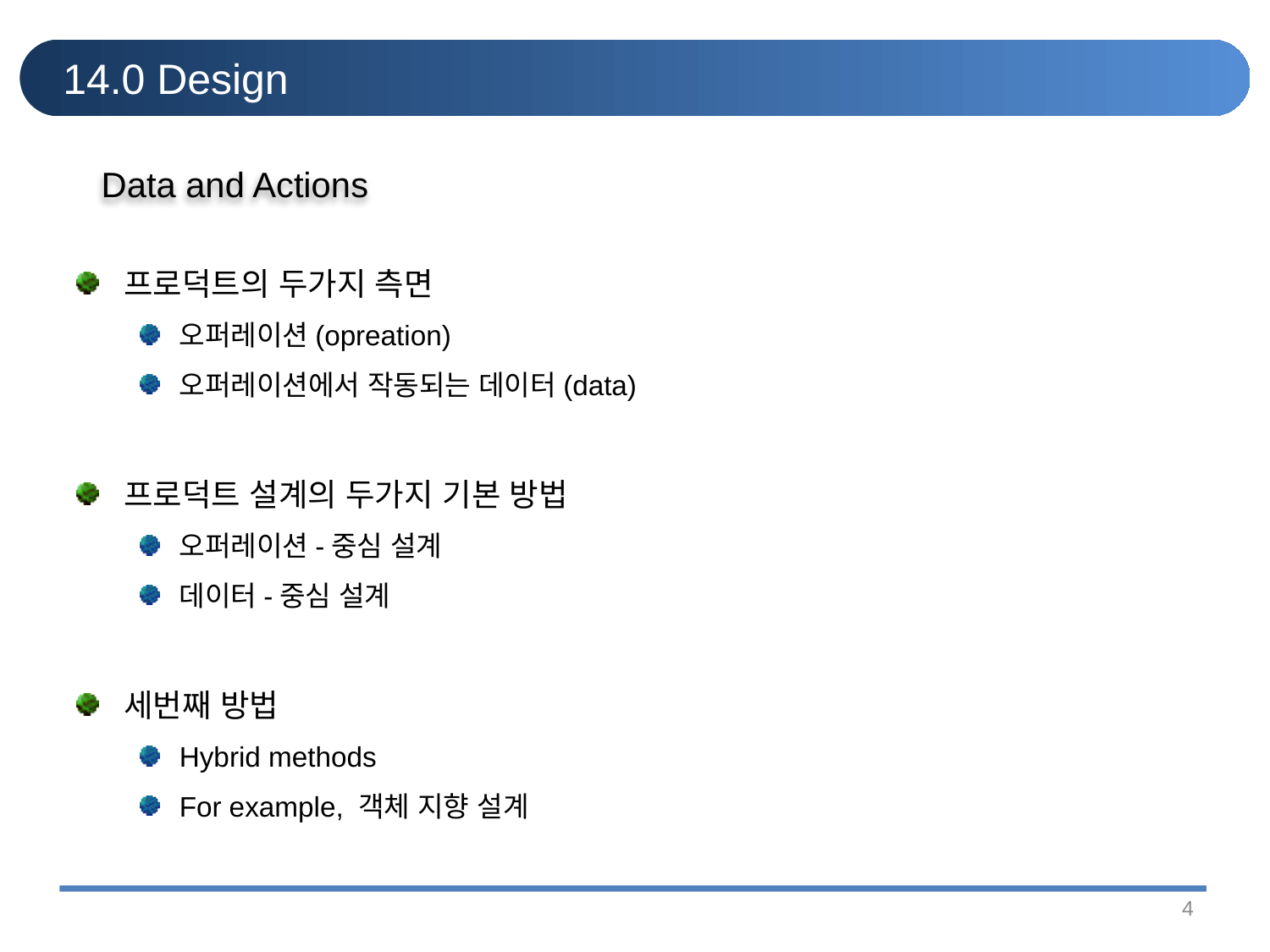

# 14.0 Design
Data and Actions
프로덕트의 두가지 측면
오퍼레이션(opreation)
오퍼레이션에서 작동되는 데이터(data)

프로덕트 설계의 두가지 기본 방법
오퍼레이션-중심 설계
데이터-중심 설계

세번째 방법
Hybrid methods
For example, 객체 지향 설계
4